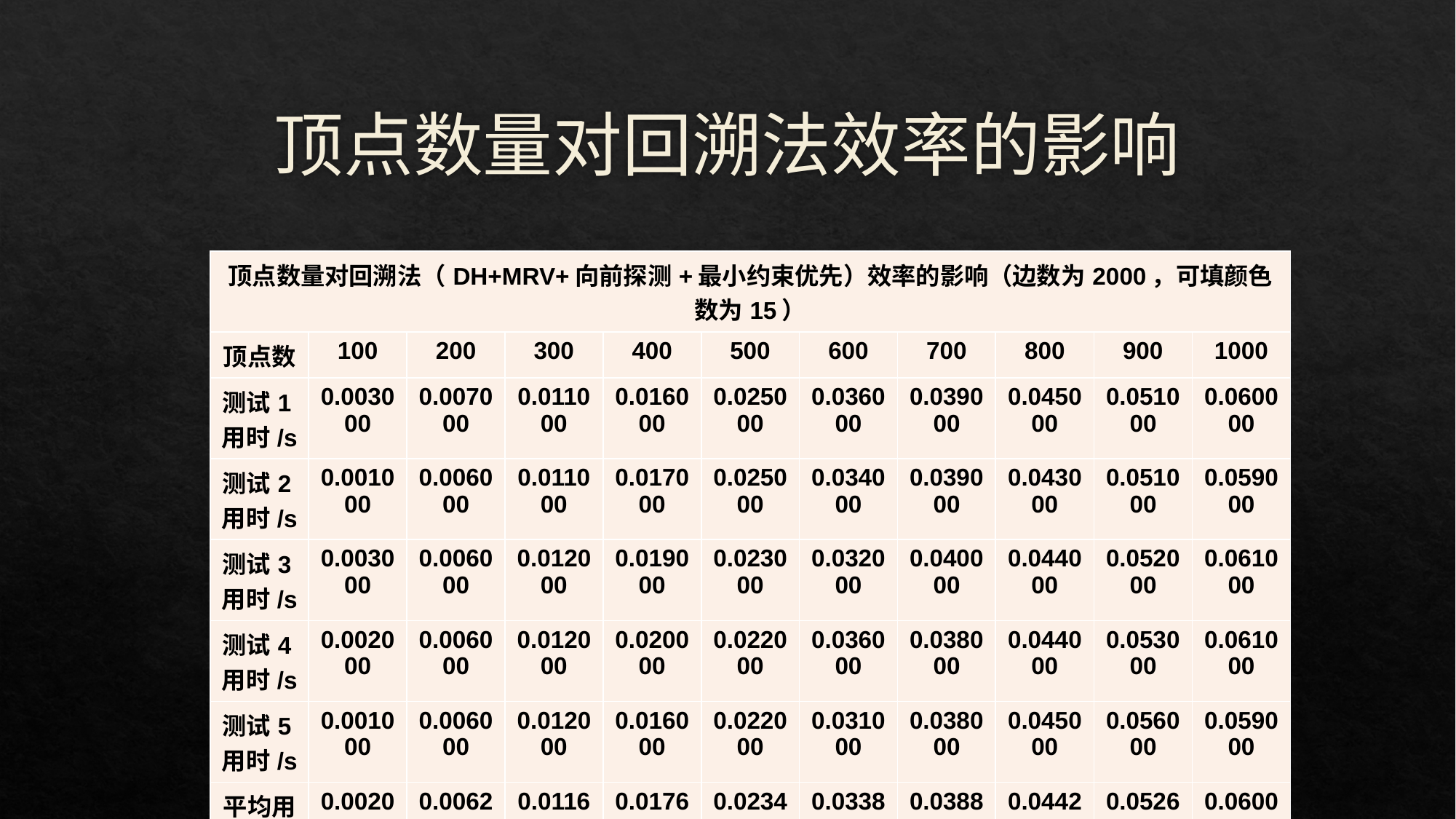

# 顶点数量对回溯法效率的影响
| 顶点数量对回溯法（DH+MRV+向前探测+最小约束优先）效率的影响（边数为2000，可填颜色数为15） |  |  |  |  |  |  |  |  |  |  |
| --- | --- | --- | --- | --- | --- | --- | --- | --- | --- | --- |
| 顶点数 | 100 | 200 | 300 | 400 | 500 | 600 | 700 | 800 | 900 | 1000 |
| 测试1用时/s | 0.003000 | 0.007000 | 0.011000 | 0.016000 | 0.025000 | 0.036000 | 0.039000 | 0.045000 | 0.051000 | 0.060000 |
| 测试2用时/s | 0.001000 | 0.006000 | 0.011000 | 0.017000 | 0.025000 | 0.034000 | 0.039000 | 0.043000 | 0.051000 | 0.059000 |
| 测试3用时/s | 0.003000 | 0.006000 | 0.012000 | 0.019000 | 0.023000 | 0.032000 | 0.040000 | 0.044000 | 0.052000 | 0.061000 |
| 测试4用时/s | 0.002000 | 0.006000 | 0.012000 | 0.020000 | 0.022000 | 0.036000 | 0.038000 | 0.044000 | 0.053000 | 0.061000 |
| 测试5用时/s | 0.001000 | 0.006000 | 0.012000 | 0.016000 | 0.022000 | 0.031000 | 0.038000 | 0.045000 | 0.056000 | 0.059000 |
| 平均用时/s | 0.002000 | 0.006200 | 0.011600 | 0.017600 | 0.023400 | 0.033800 | 0.038800 | 0.044200 | 0.052600 | 0.060000 |